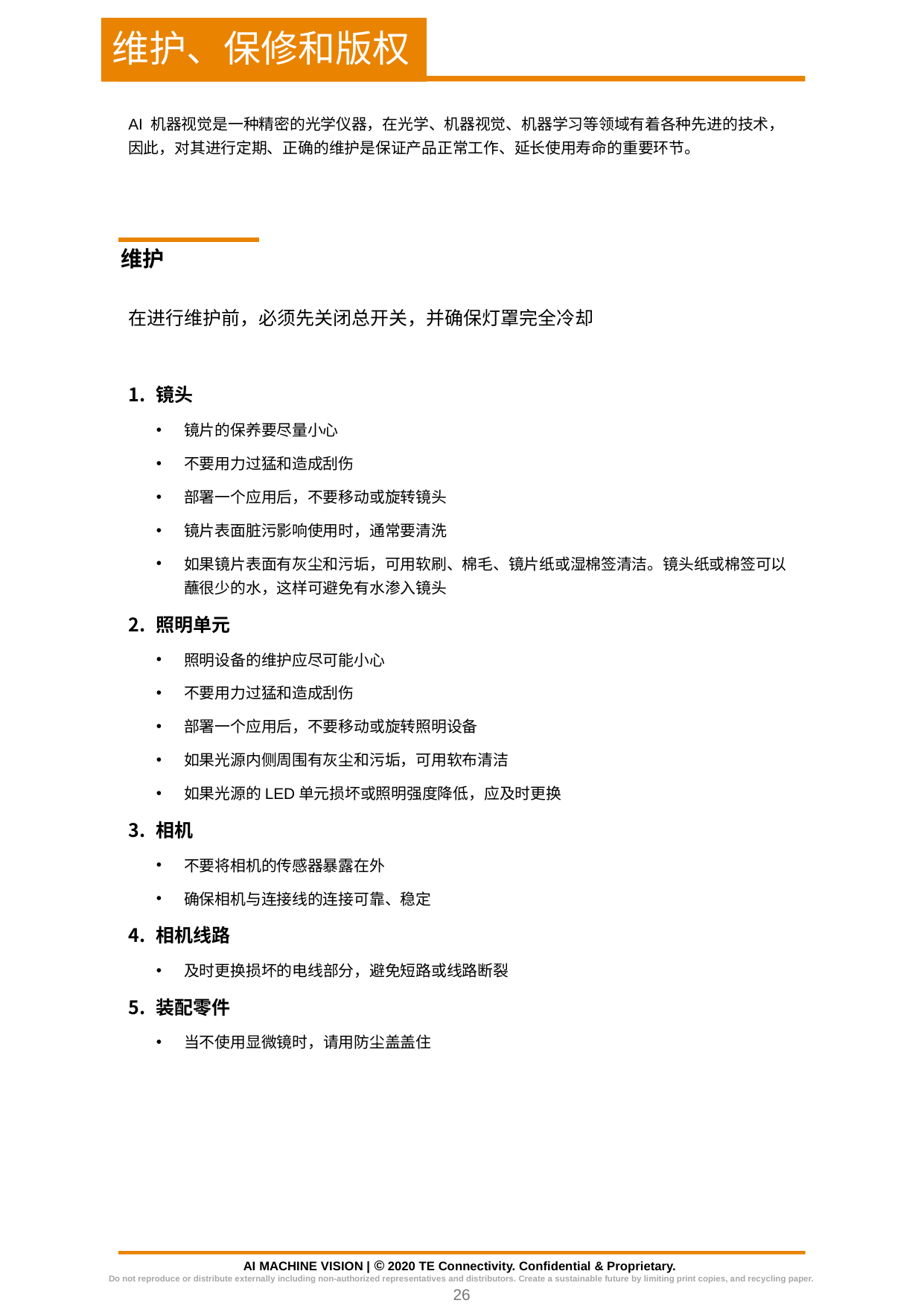

# 维护、保修和版权
AI 机器视觉是一种精密的光学仪器，在光学、机器视觉、机器学习等领域有着各种先进的技术，因此，对其进行定期、正确的维护是保证产品正常工作、延长使用寿命的重要环节。

在进行维护前，必须先关闭总开关，并确保灯罩完全冷却

镜头
镜片的保养要尽量小心
不要用力过猛和造成刮伤
部署一个应用后，不要移动或旋转镜头
镜片表面脏污影响使用时，通常要清洗
如果镜片表面有灰尘和污垢，可用软刷、棉毛、镜片纸或湿棉签清洁。镜头纸或棉签可以蘸很少的水，这样可避免有水渗入镜头
照明单元
照明设备的维护应尽可能小心
不要用力过猛和造成刮伤
部署一个应用后，不要移动或旋转照明设备
如果光源内侧周围有灰尘和污垢，可用软布清洁
如果光源的LED单元损坏或照明强度降低，应及时更换
相机
不要将相机的传感器暴露在外
确保相机与连接线的连接可靠、稳定
相机线路
及时更换损坏的电线部分，避免短路或线路断裂
装配零件
当不使用显微镜时，请用防尘盖盖住
维护